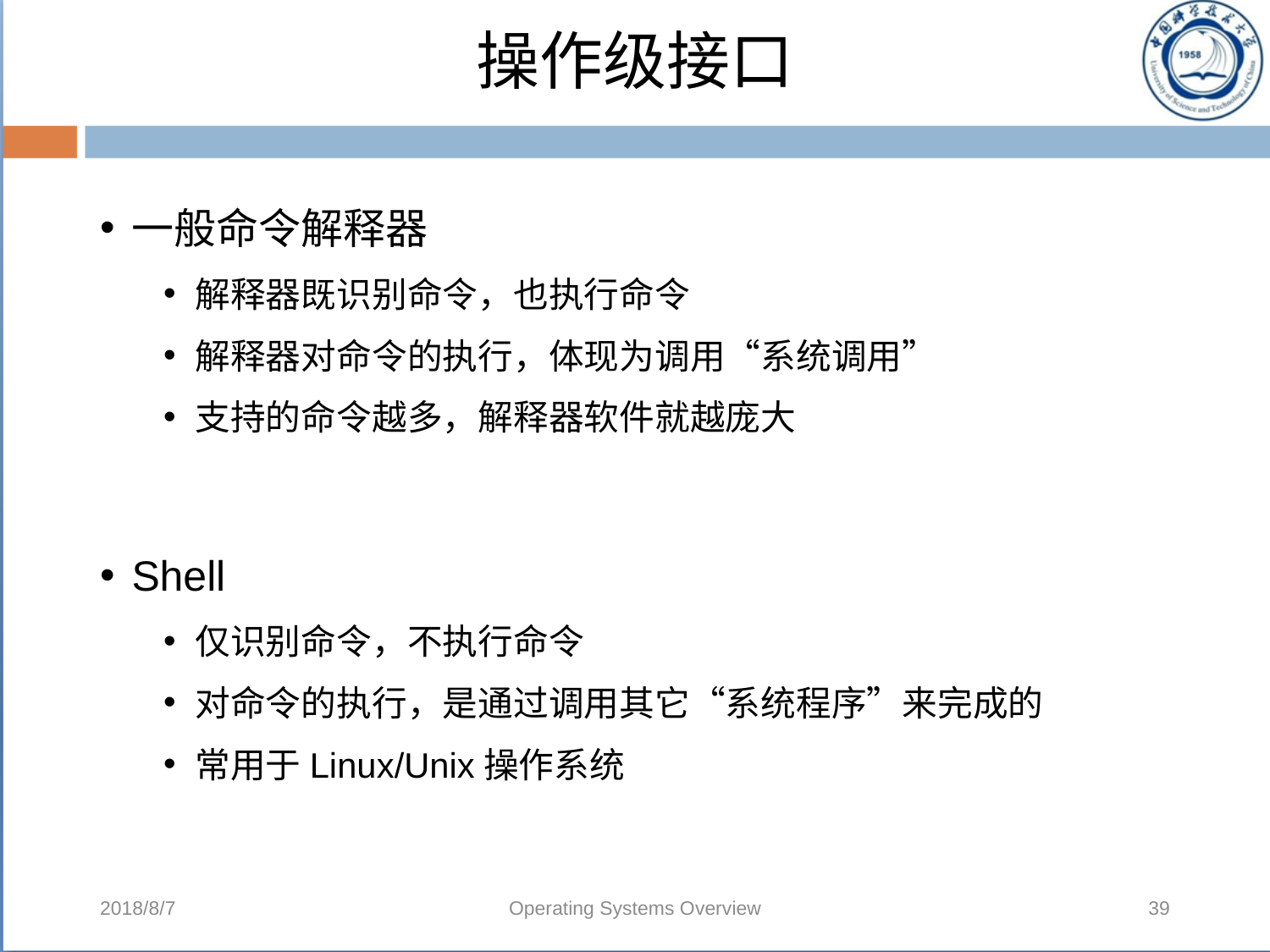

# 操作级接口
一般命令解释器
解释器既识别命令，也执行命令
解释器对命令的执行，体现为调用“系统调用”
支持的命令越多，解释器软件就越庞大

Shell
仅识别命令，不执行命令
对命令的执行，是通过调用其它“系统程序”来完成的
常用于Linux/Unix操作系统
2018/8/7
Operating Systems Overview
39